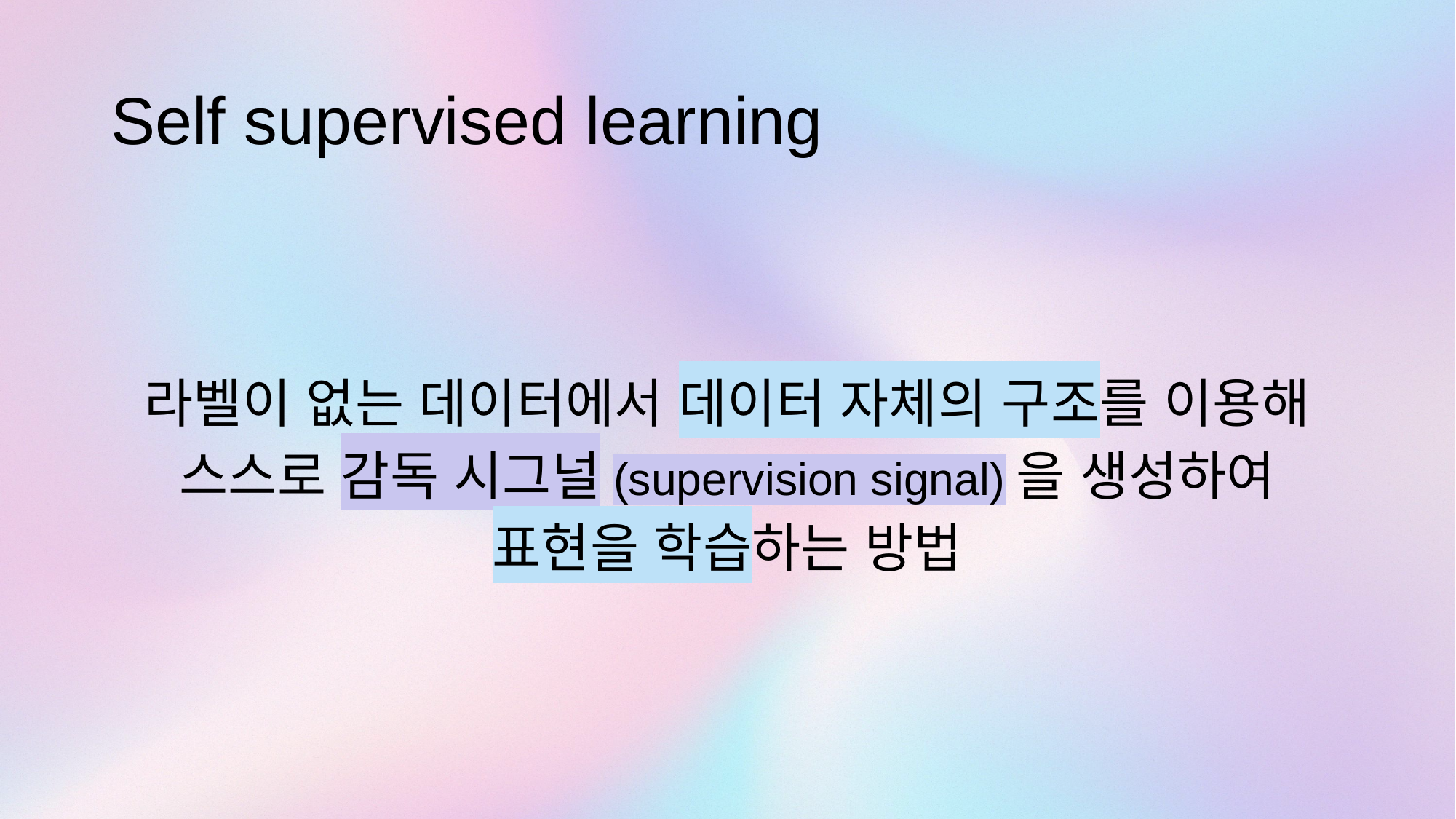

# Self supervised learning
라벨이 없는 데이터에서 데이터 자체의 구조를 이용해
스스로 감독 시그널(supervision signal)을 생성하여
표현을 학습하는 방법